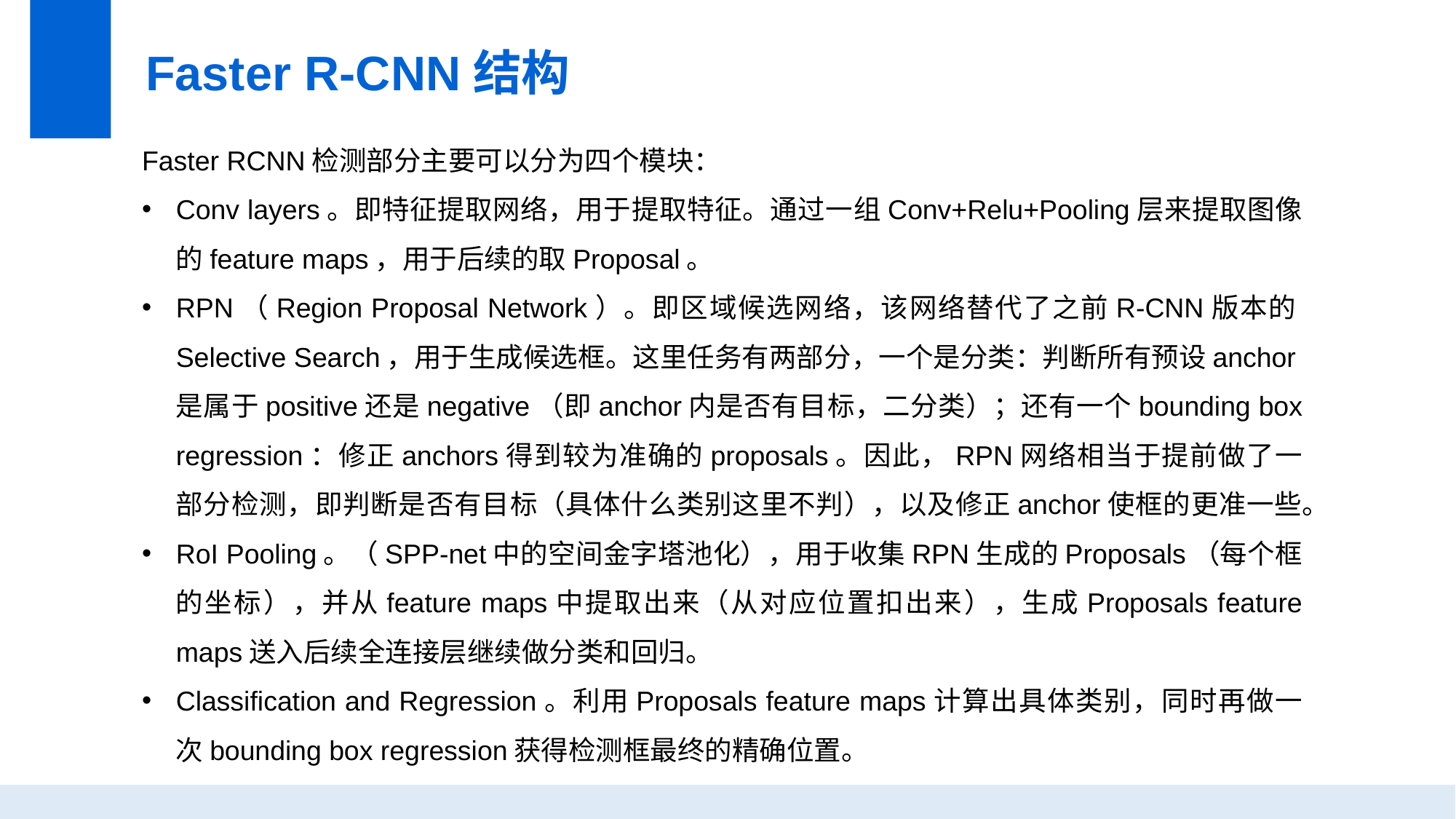

Faster R-CNN结构
Faster RCNN检测部分主要可以分为四个模块：
Conv layers。即特征提取网络，用于提取特征。通过一组Conv+Relu+Pooling层来提取图像的feature maps，用于后续的取Proposal。
RPN（Region Proposal Network）。即区域候选网络，该网络替代了之前R-CNN版本的Selective Search，用于生成候选框。这里任务有两部分，一个是分类：判断所有预设anchor是属于positive还是negative（即anchor内是否有目标，二分类）；还有一个bounding box regression：修正anchors得到较为准确的proposals。因此，RPN网络相当于提前做了一部分检测，即判断是否有目标（具体什么类别这里不判），以及修正anchor使框的更准一些。
RoI Pooling。（SPP-net中的空间金字塔池化），用于收集RPN生成的Proposals（每个框的坐标），并从feature maps中提取出来（从对应位置扣出来），生成Proposals feature maps送入后续全连接层继续做分类和回归。
Classification and Regression。利用Proposals feature maps计算出具体类别，同时再做一次bounding box regression获得检测框最终的精确位置。